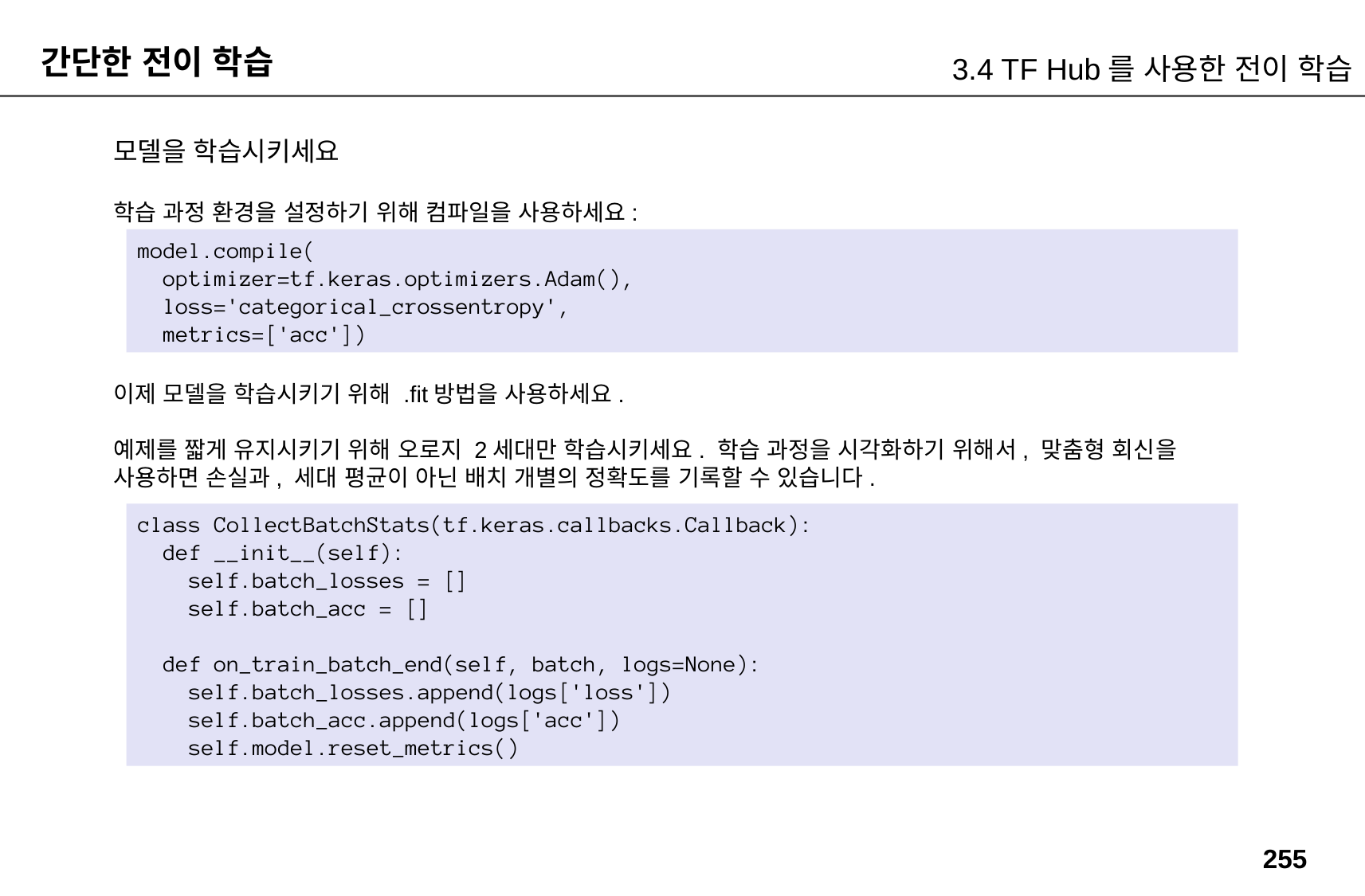

간단한 전이 학습
3.4 TF Hub를 사용한 전이 학습
모델을 학습시키세요

학습 과정 환경을 설정하기 위해 컴파일을 사용하세요:
model.compile(
  optimizer=tf.keras.optimizers.Adam(),
  loss='categorical_crossentropy',
  metrics=['acc'])
이제 모델을 학습시키기 위해 .fit방법을 사용하세요.

예제를 짧게 유지시키기 위해 오로지 2세대만 학습시키세요. 학습 과정을 시각화하기 위해서, 맞춤형 회신을 사용하면 손실과, 세대 평균이 아닌 배치 개별의 정확도를 기록할 수 있습니다.
class CollectBatchStats(tf.keras.callbacks.Callback):
  def __init__(self):
    self.batch_losses = []
    self.batch_acc = []

  def on_train_batch_end(self, batch, logs=None):
    self.batch_losses.append(logs['loss'])
    self.batch_acc.append(logs['acc'])
    self.model.reset_metrics()